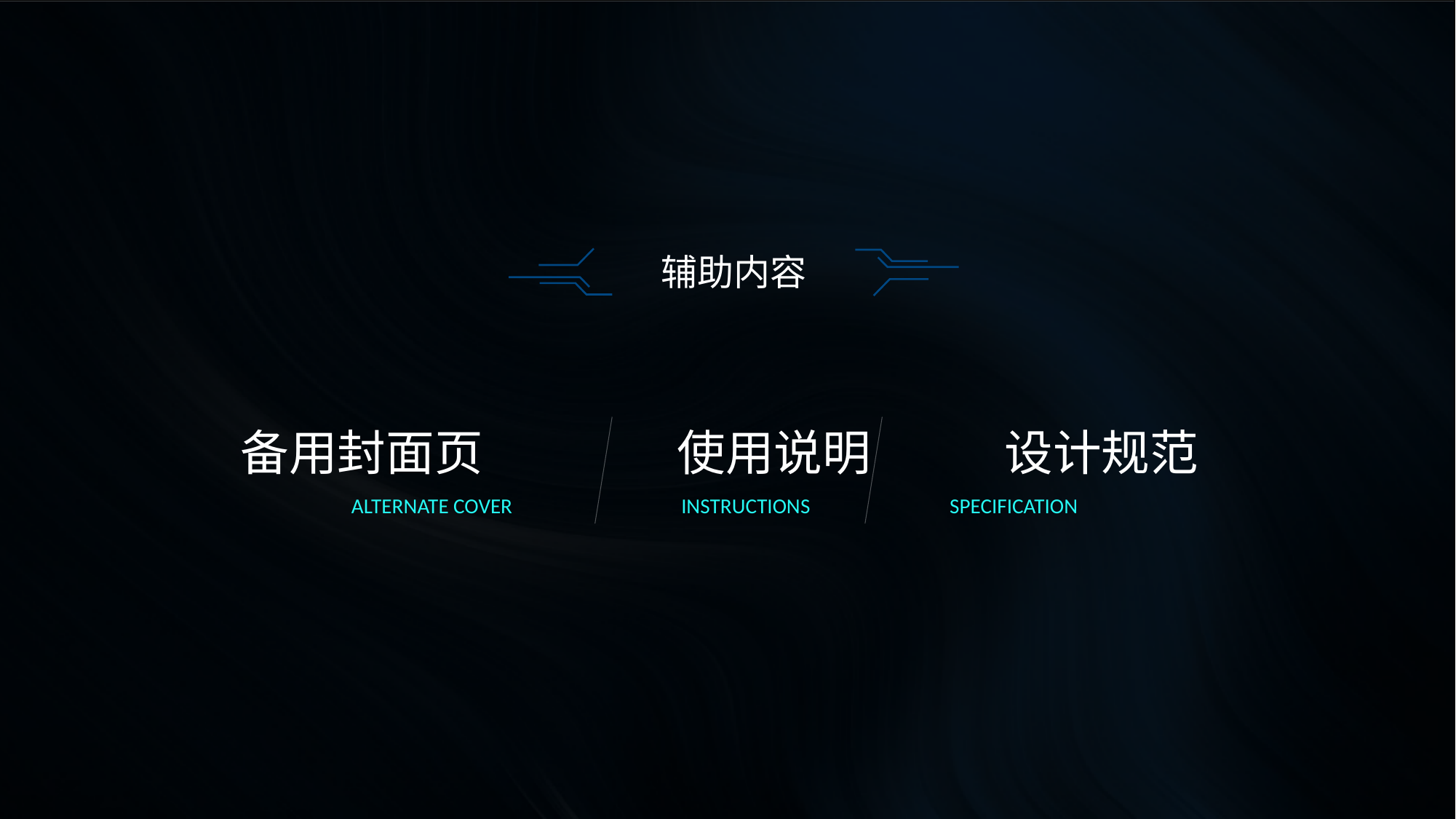

辅助内容

备用封面页 		使用说明 		设计规范
ALTERNATE COVER
INSTRUCTIONS
SPECIFICATION